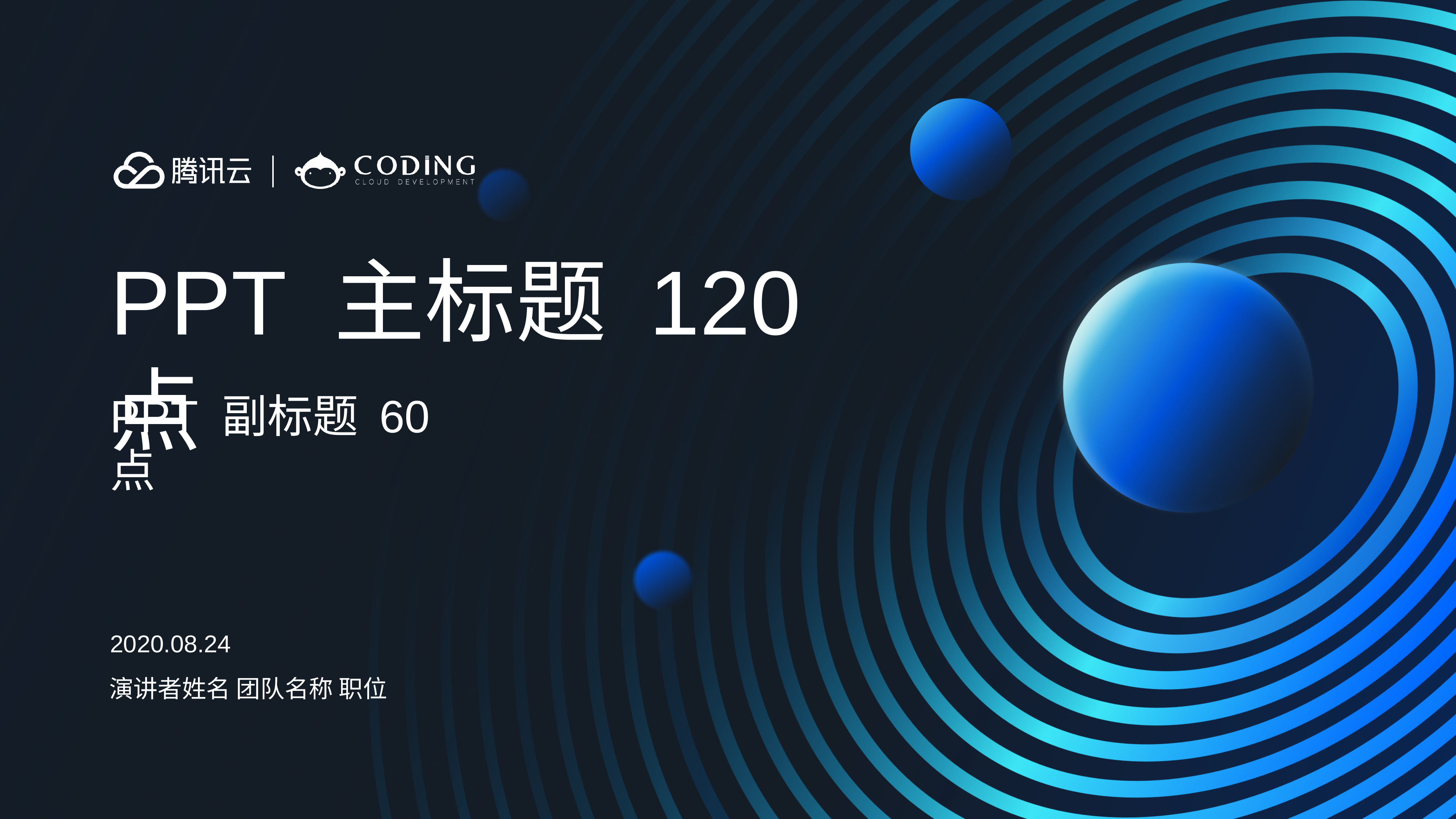

PPT 主标题 120点
PPT 副标题 60点
2020.08.24
演讲者姓名 团队名称 职位